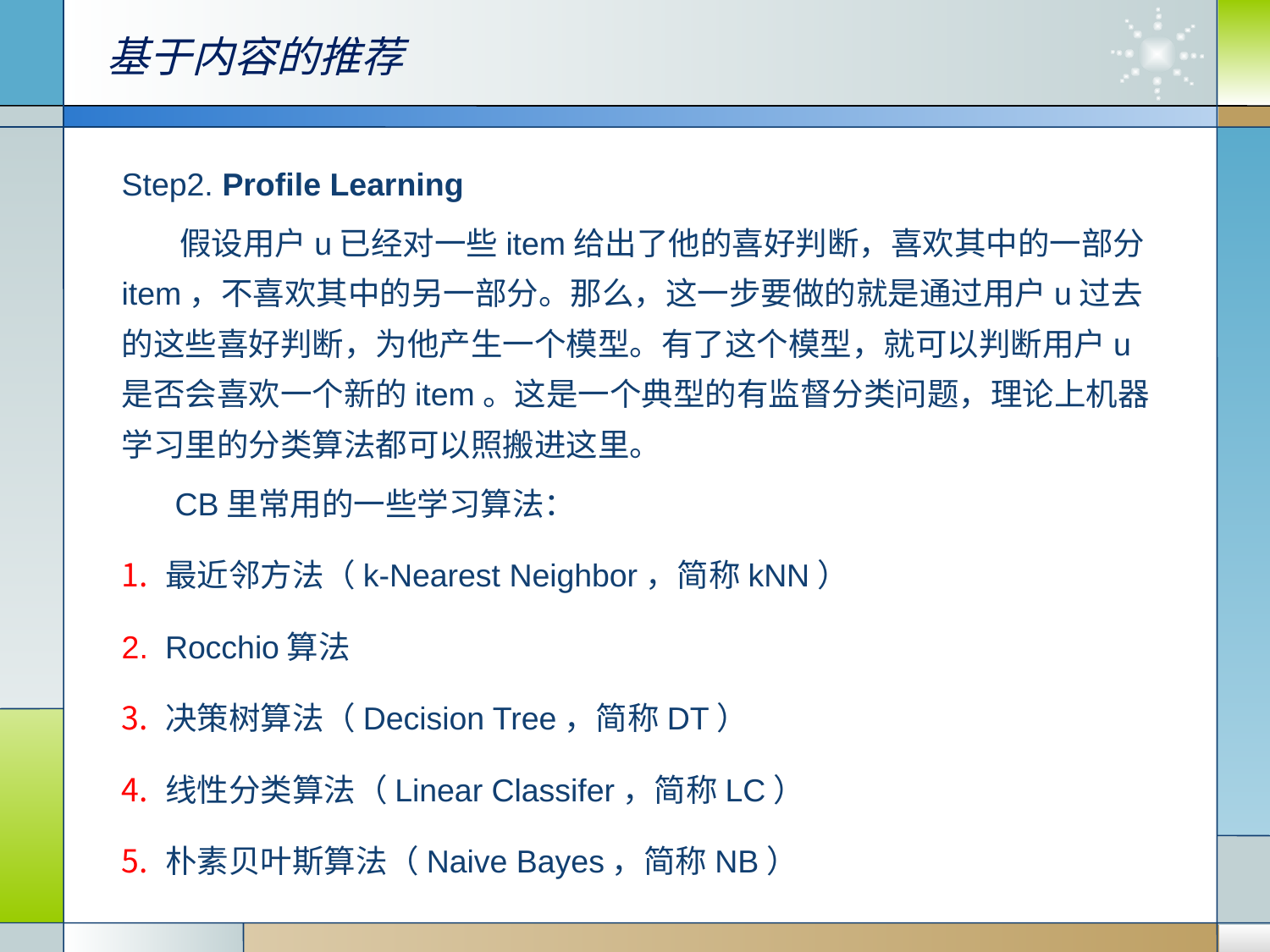

基于内容的推荐
Step2. Profile Learning
       假设用户u已经对一些item给出了他的喜好判断，喜欢其中的一部分item，不喜欢其中的另一部分。那么，这一步要做的就是通过用户u过去的这些喜好判断，为他产生一个模型。有了这个模型，就可以判断用户u是否会喜欢一个新的item。这是一个典型的有监督分类问题，理论上机器学习里的分类算法都可以照搬进这里。
      CB里常用的一些学习算法：
最近邻方法（k-Nearest Neighbor，简称kNN）
Rocchio算法
决策树算法（Decision Tree，简称DT）
线性分类算法（Linear Classifer，简称LC）
朴素贝叶斯算法（Naive Bayes，简称NB）